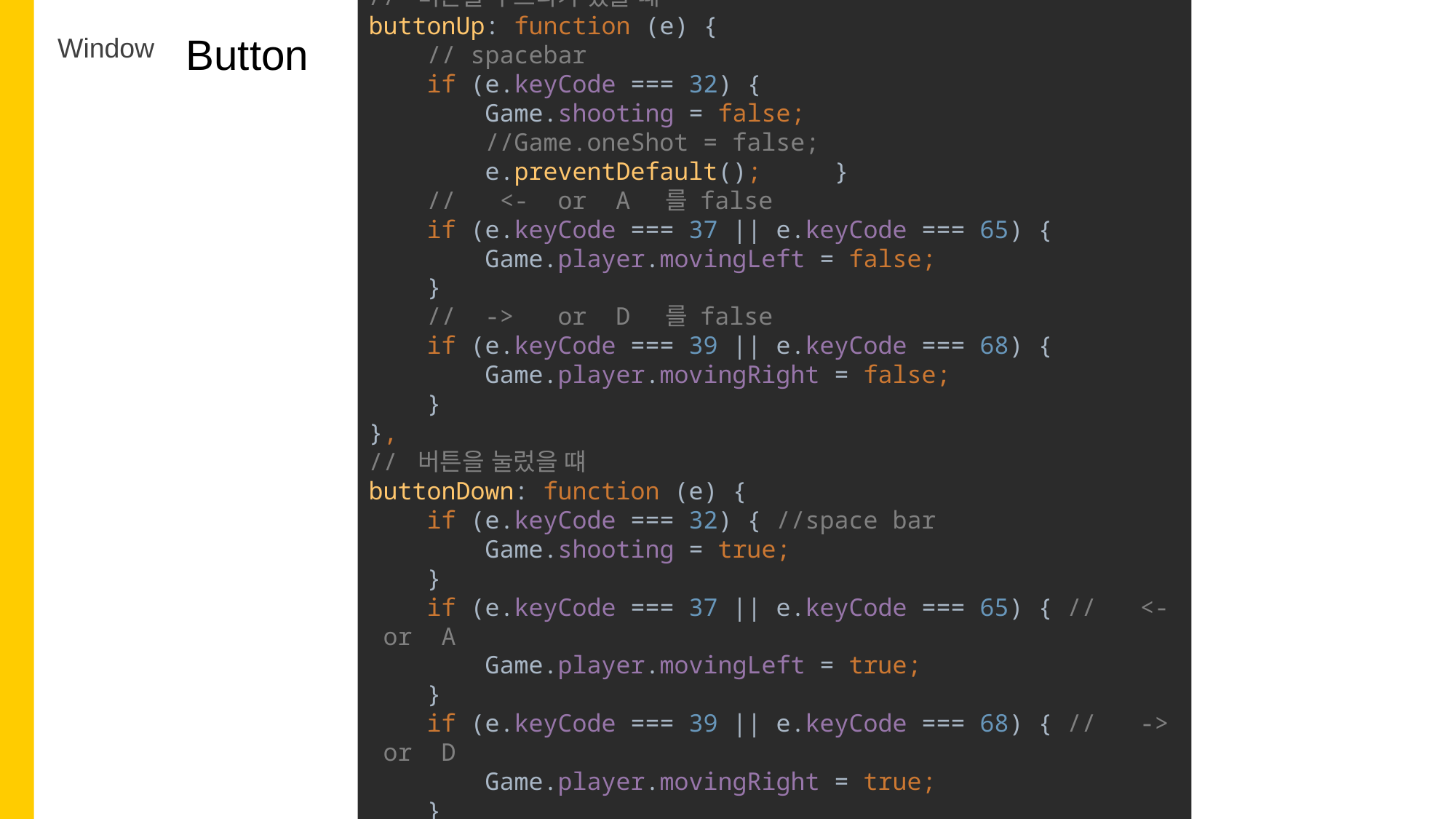

// 버튼을 누르다가 땠을 때
buttonUp: function (e) {
    // spacebar
    if (e.keyCode === 32) {
        Game.shooting = false;
        //Game.oneShot = false;
        e.preventDefault();     }
    //   <-  or  A  를 false
    if (e.keyCode === 37 || e.keyCode === 65) {
        Game.player.movingLeft = false;
    }
    //  ->   or  D  를 false
    if (e.keyCode === 39 || e.keyCode === 68) {
        Game.player.movingRight = false;
    }
},
// 버튼을 눌렀을 떄
buttonDown: function (e) {
    if (e.keyCode === 32) { //space bar
        Game.shooting = true;
    }
    if (e.keyCode === 37 || e.keyCode === 65) { //   <-  or  A
        Game.player.movingLeft = true;
    }
    if (e.keyCode === 39 || e.keyCode === 68) { //   ->  or  D
        Game.player.movingRight = true;
    }
},
Button
Window